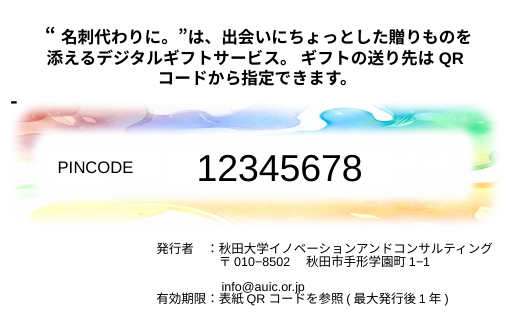

“名刺代わりに。”は、出会いにちょっとした贈りものを添えるデジタルギフトサービス。 ギフトの送り先はQRコードから指定できます。

12345678
PINCODE
発行者　：秋田大学イノベーションアンドコンサルティング
　　　　　〒010−8502　秋⽥市手形学園町1−1
　　　　　info@auic.or.jp
有効期限：表紙QRコードを参照(最大発行後1年)